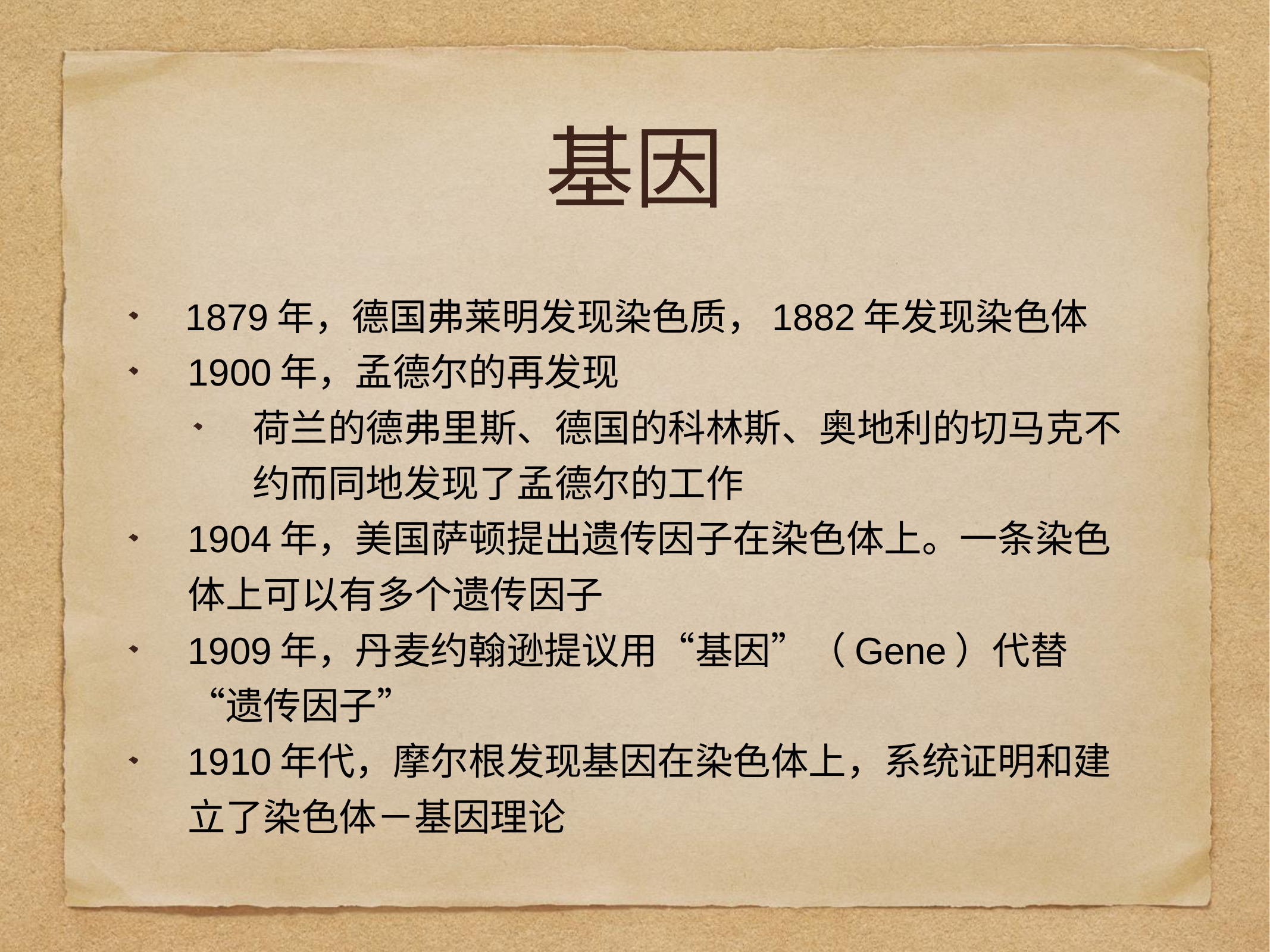

# 基因
1879年，德国弗莱明发现染色质，1882年发现染色体
1900年，孟德尔的再发现
荷兰的德弗里斯、德国的科林斯、奥地利的切马克不约而同地发现了孟德尔的工作
1904年，美国萨顿提出遗传因子在染色体上。一条染色体上可以有多个遗传因子
1909年，丹麦约翰逊提议用“基因”（Gene）代替“遗传因子”
1910年代，摩尔根发现基因在染色体上，系统证明和建立了染色体－基因理论